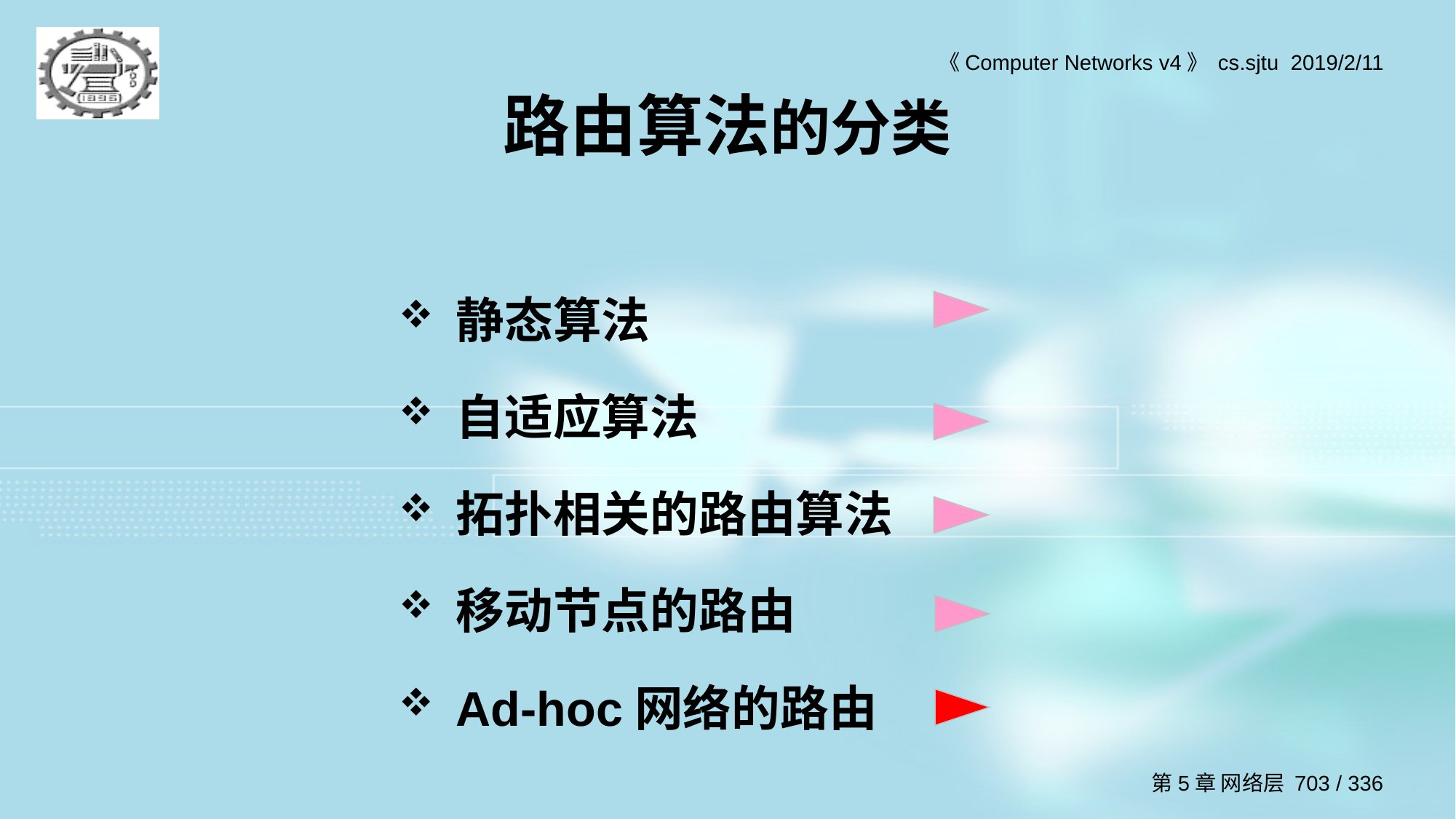

# 路由算法的分类
静态算法
自适应算法
拓扑相关的路由算法
移动节点的路由
Ad-hoc网络的路由